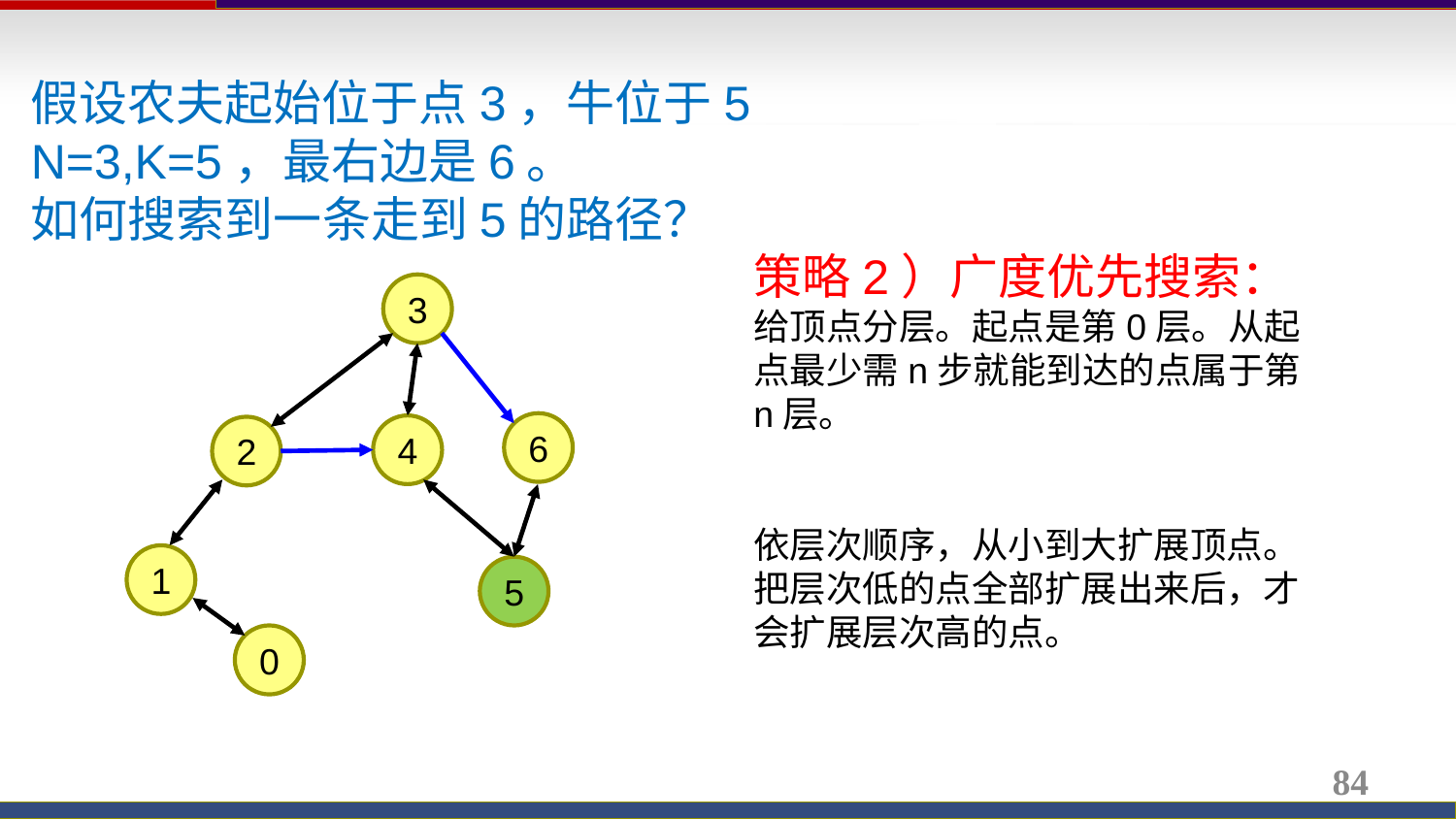

假设农夫起始位于点3，牛位于5
N=3,K=5，最右边是6。
如何搜索到一条走到5的路径？
策略2）广度优先搜索：
给顶点分层。起点是第0层。从起点最少需n步就能到达的点属于第n层。

依层次顺序，从小到大扩展顶点。把层次低的点全部扩展出来后，才会扩展层次高的点。
3
6
4
2
1
5
0